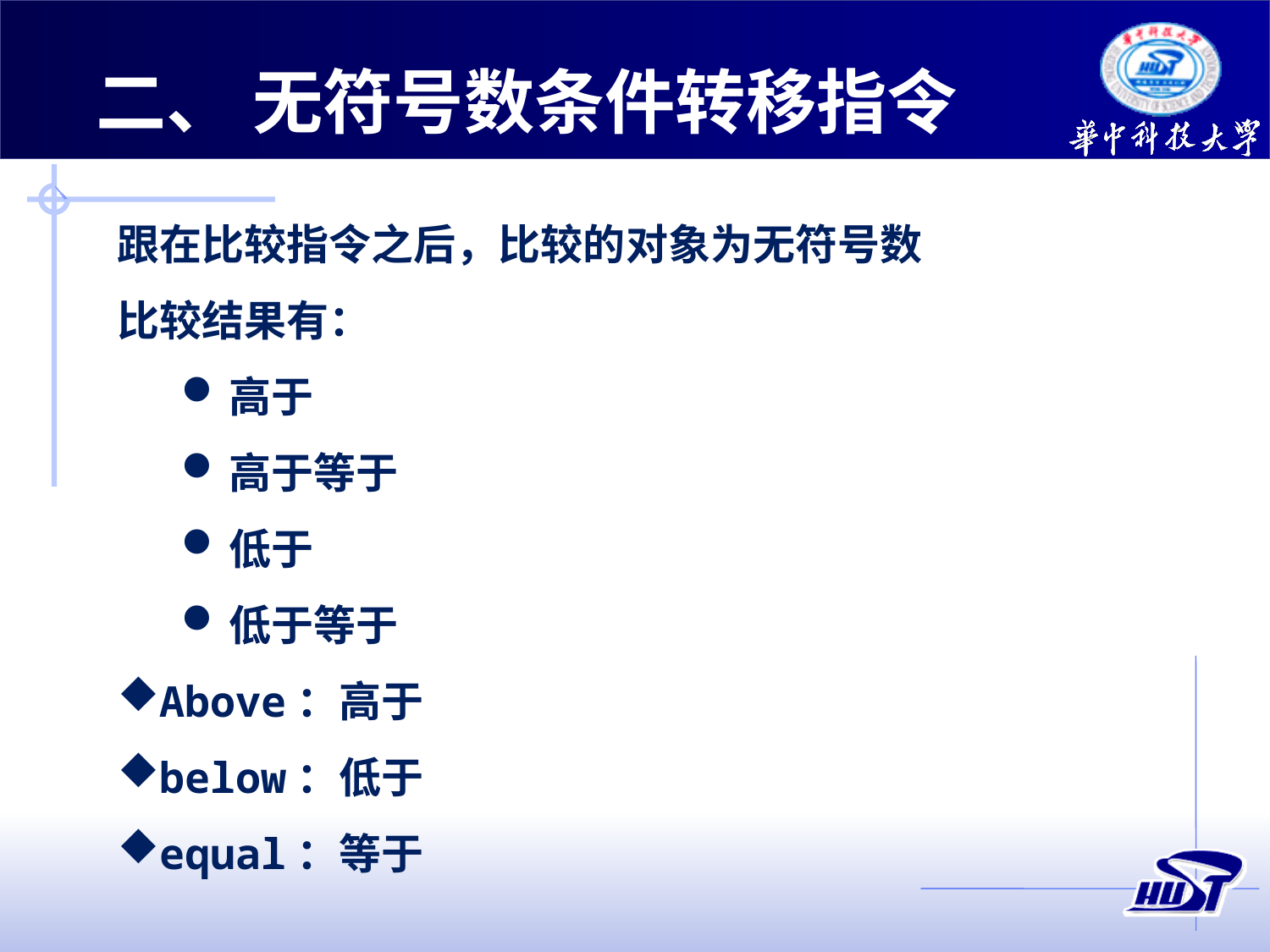

二、 无符号数条件转移指令
跟在比较指令之后，比较的对象为无符号数
比较结果有：
高于
高于等于
低于
低于等于
Above：高于
below：低于
equal：等于